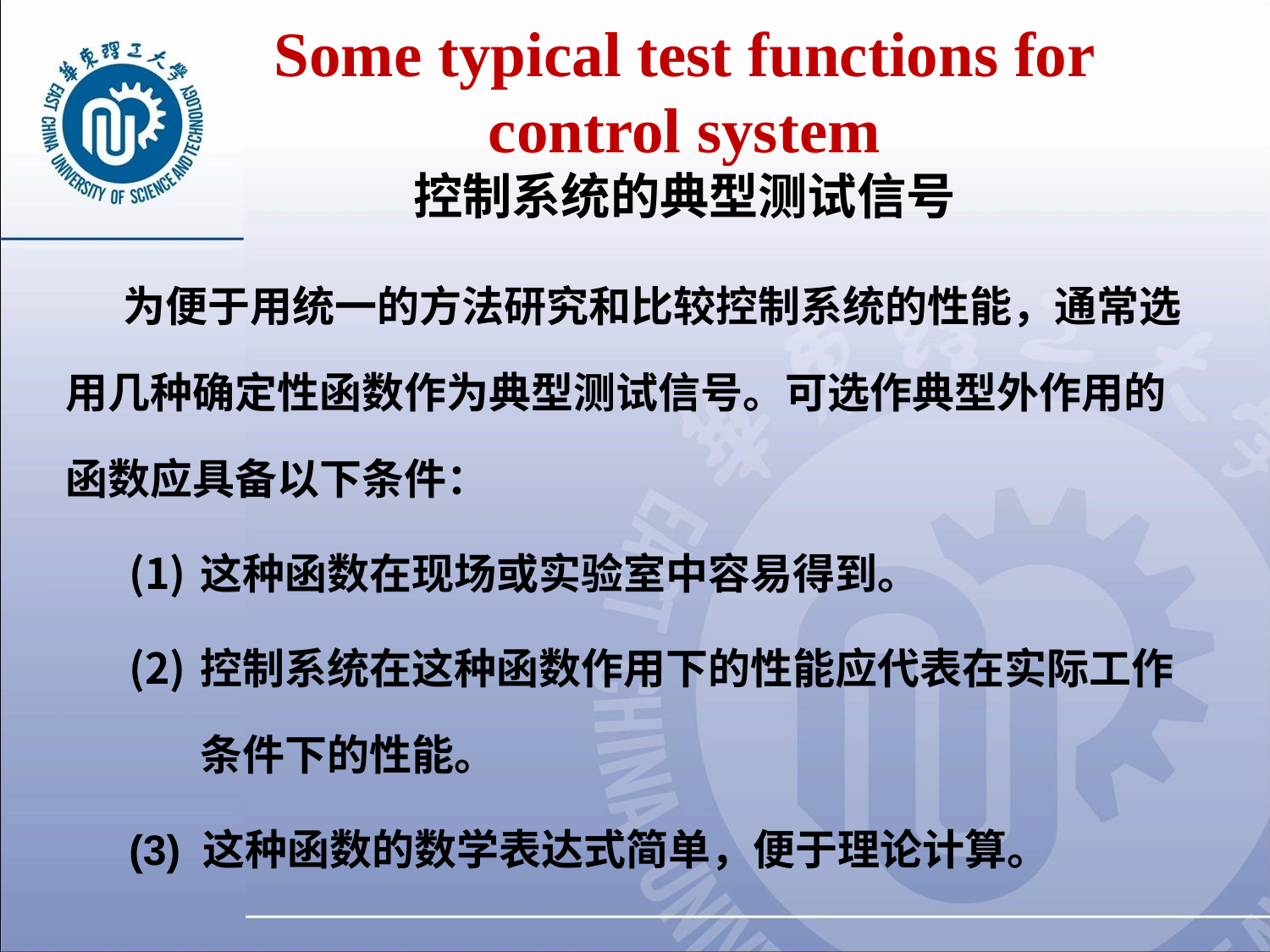

# Some typical test functions for control system 控制系统的典型测试信号
     为便于用统一的方法研究和比较控制系统的性能，通常选用几种确定性函数作为典型测试信号。可选作典型外作用的函数应具备以下条件：
这种函数在现场或实验室中容易得到。
控制系统在这种函数作用下的性能应代表在实际工作条件下的性能。
(3) 这种函数的数学表达式简单，便于理论计算。